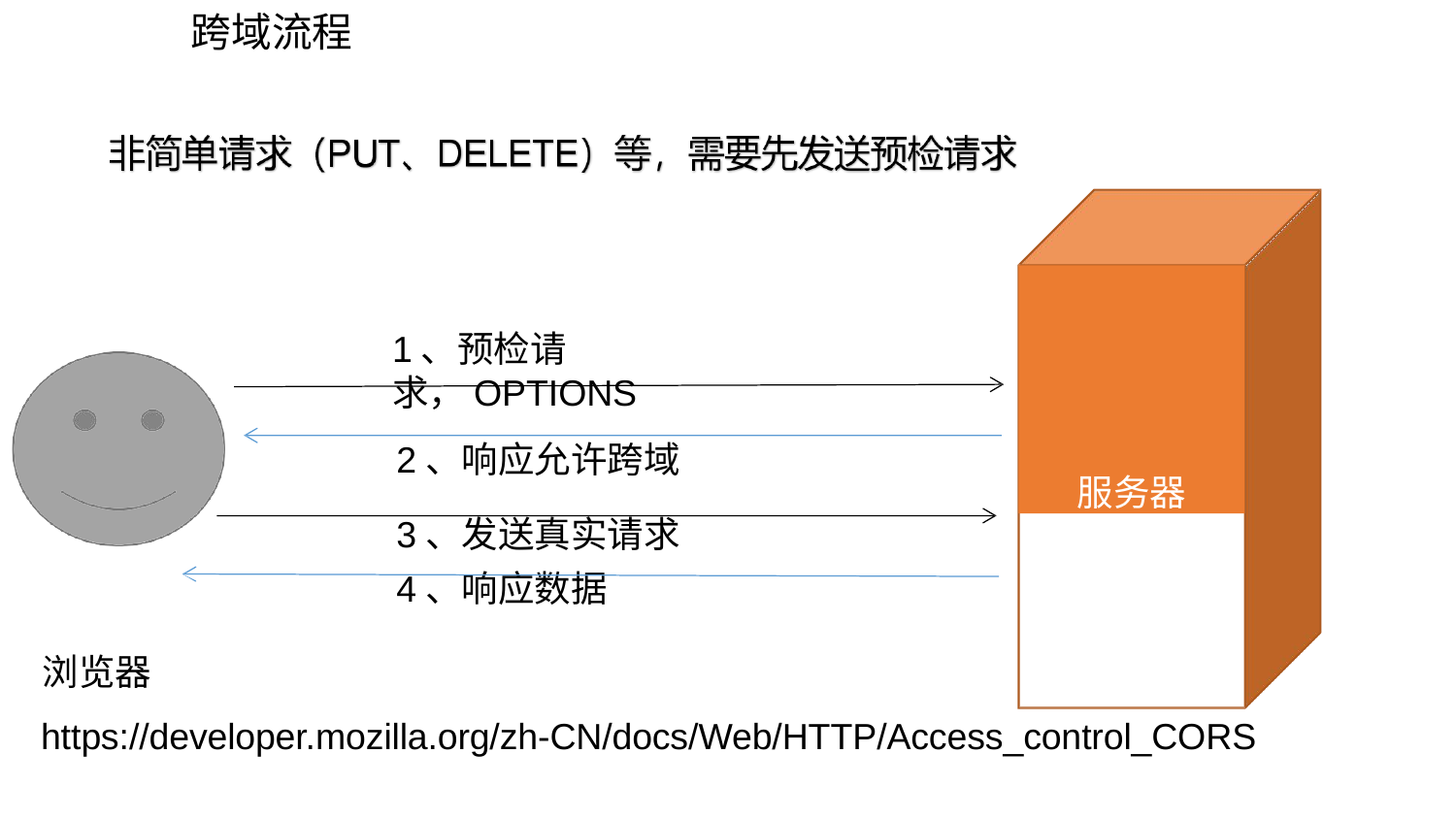

# 跨域流程

服务器
1、预检请求，OPTIONS
2、响应允许跨域
3、发送真实请求
4、响应数据

浏览器
https://developer.mozilla.org/zh-CN/docs/Web/HTTP/Access_control_CORS